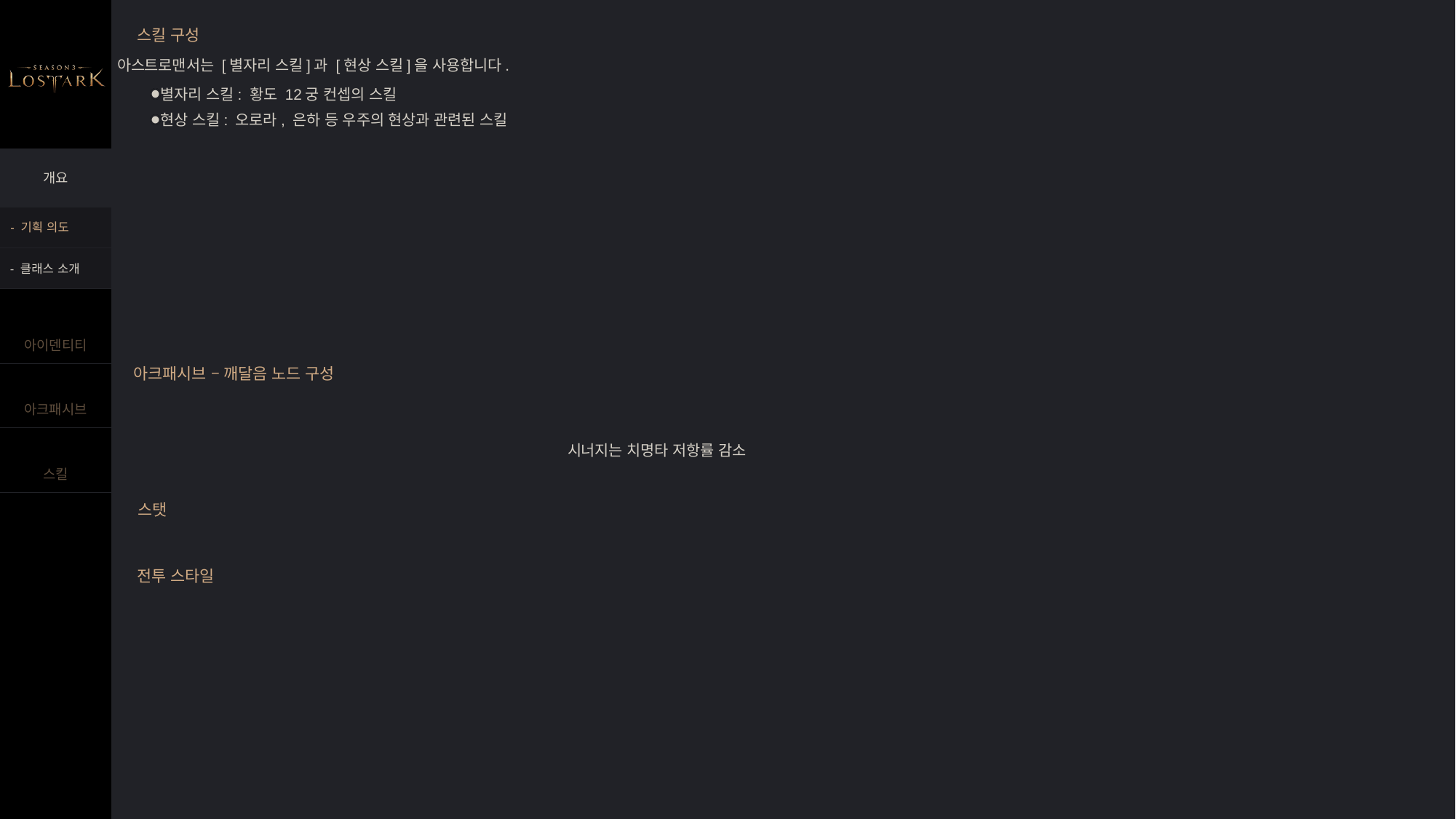

스킬 구성
아스트로맨서는 [별자리 스킬]과 [현상 스킬]을 사용합니다.
별자리 스킬: 황도 12궁 컨셉의 스킬
현상 스킬: 오로라, 은하 등 우주의 현상과 관련된 스킬
- 기획 의도
- 클래스 소개
아크패시브 – 깨달음 노드 구성
시너지는 치명타 저항률 감소
스탯
전투 스타일
#